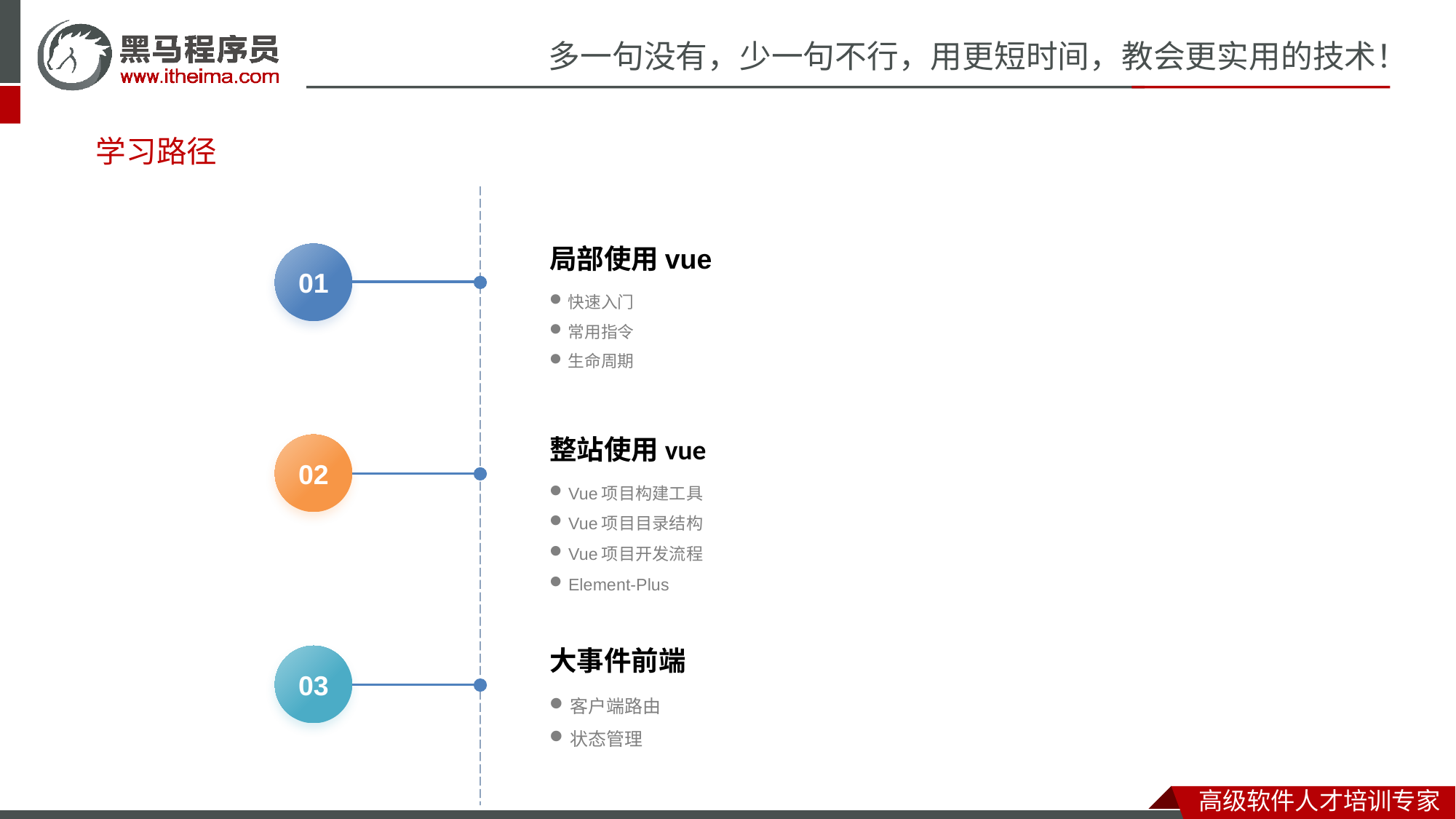

# 学习路径
局部使用vue
快速入门
常用指令
生命周期
01

整站使用vue
Vue项目构建工具
Vue项目目录结构
Vue项目开发流程
Element-Plus

02

大事件前端
客户端路由
状态管理
03